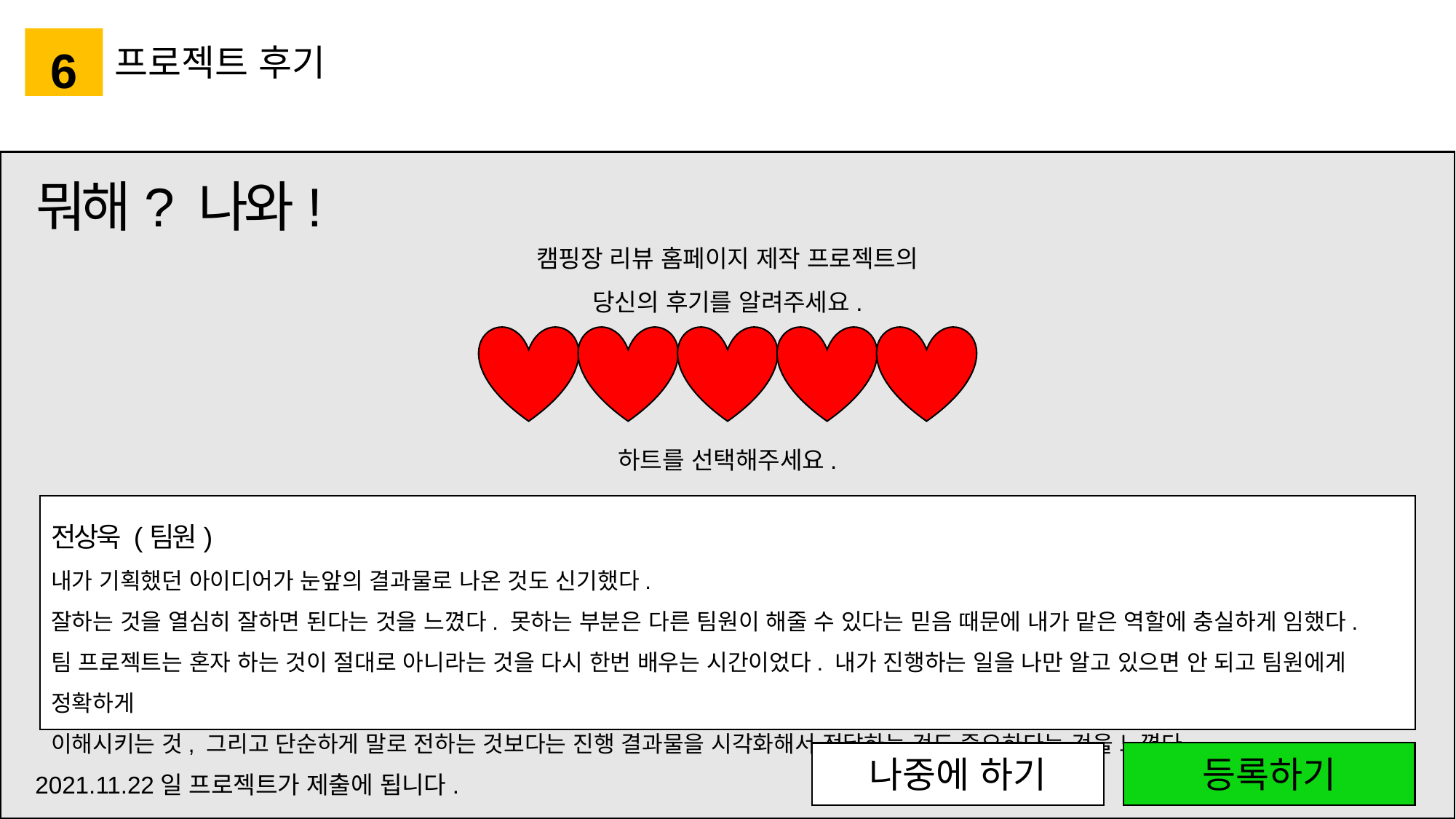

6
프로젝트 후기

뭐해? 나와!
캠핑장 리뷰 홈페이지 제작 프로젝트의
당신의 후기를 알려주세요.

하트를 선택해주세요.

전상욱 (팀원)
내가 기획했던 아이디어가 눈앞의 결과물로 나온 것도 신기했다.
잘하는 것을 열심히 잘하면 된다는 것을 느꼈다. 못하는 부분은 다른 팀원이 해줄 수 있다는 믿음 때문에 내가 맡은 역할에 충실하게 임했다.
팀 프로젝트는 혼자 하는 것이 절대로 아니라는 것을 다시 한번 배우는 시간이었다. 내가 진행하는 일을 나만 알고 있으면 안 되고 팀원에게 정확하게
이해시키는 것, 그리고 단순하게 말로 전하는 것보다는 진행 결과물을 시각화해서 전달하는 것도 중요하다는 것을 느꼈다.

등록하기

나중에 하기
2021.11.22일 프로젝트가 제출에 됩니다.